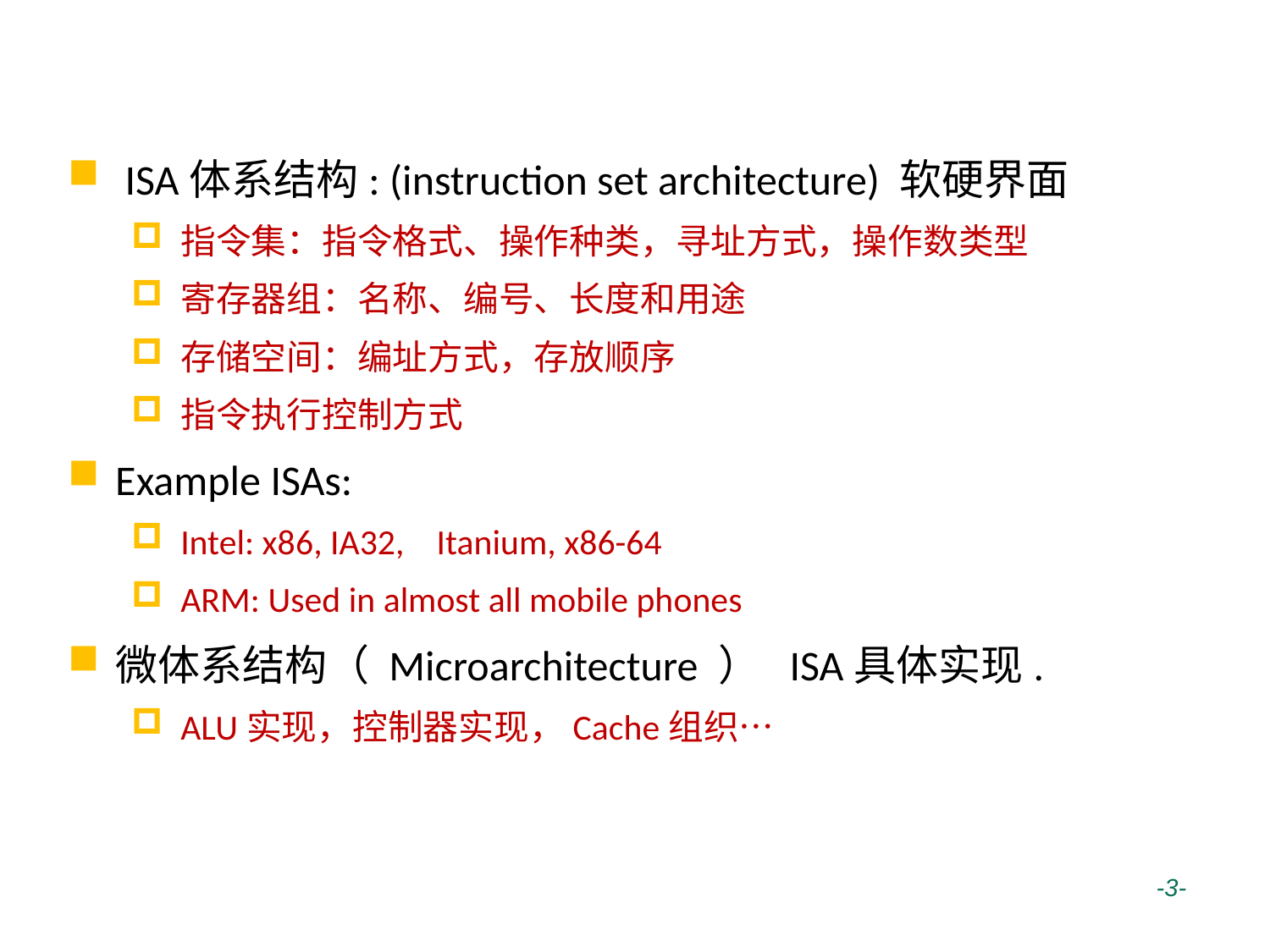

# ISA体系结构
 ISA体系结构: (instruction set architecture) 软硬界面
指令集：指令格式、操作种类，寻址方式，操作数类型
寄存器组：名称、编号、长度和用途
存储空间：编址方式，存放顺序
指令执行控制方式
Example ISAs:
Intel: x86, IA32,    Itanium, x86-64
ARM: Used in almost all mobile phones
微体系结构（ Microarchitecture ）  ISA具体实现.
ALU实现，控制器实现，Cache组织…

 -3-